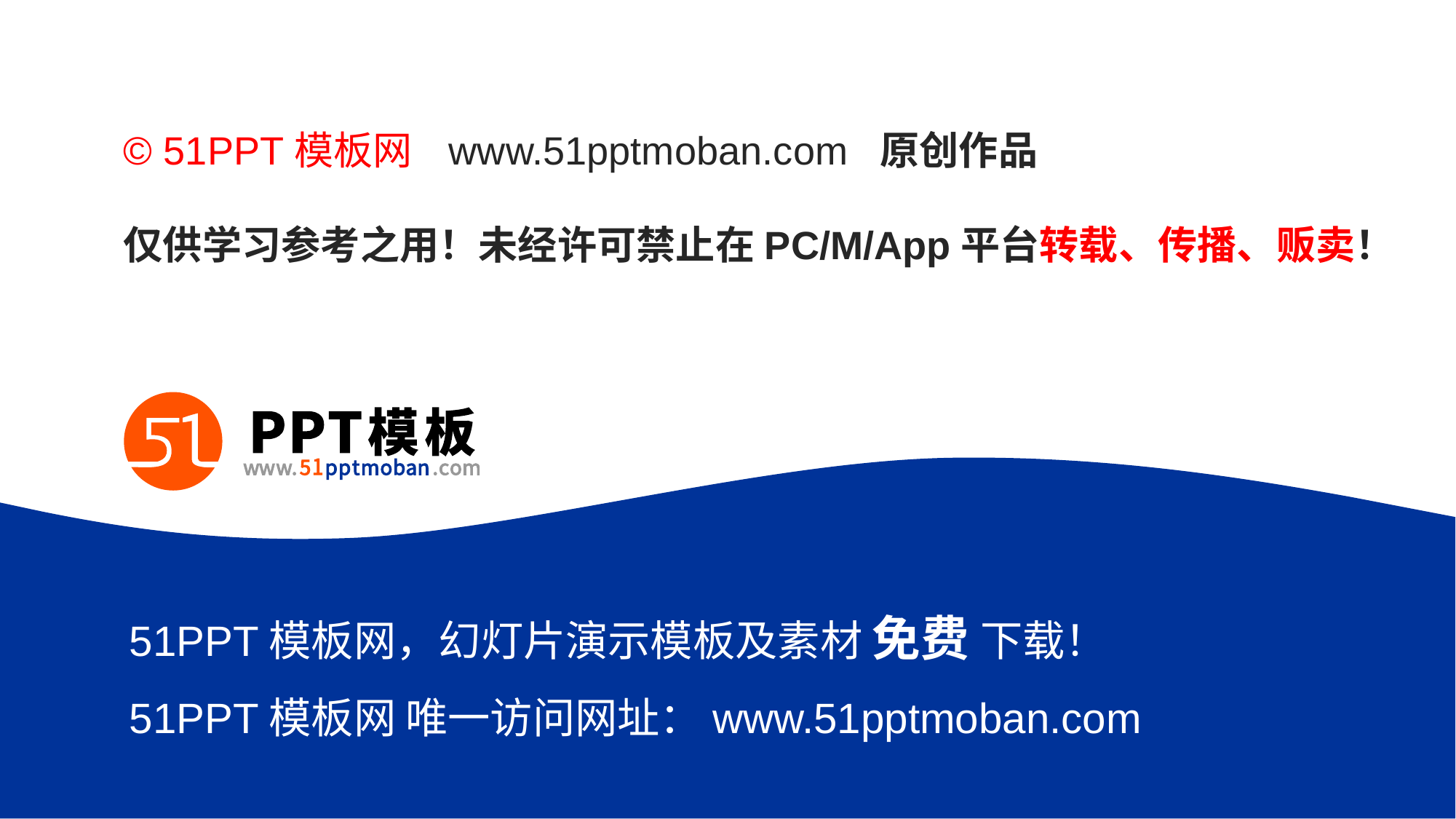

© 51PPT模板网   www.51pptmoban.com  原创作品

仅供学习参考之用！未经许可禁止在PC/M/App平台转载、传播、贩卖！
51PPT模板网，幻灯片演示模板及素材 免费 下载！
51PPT模板网 唯一访问网址：www.51pptmoban.com